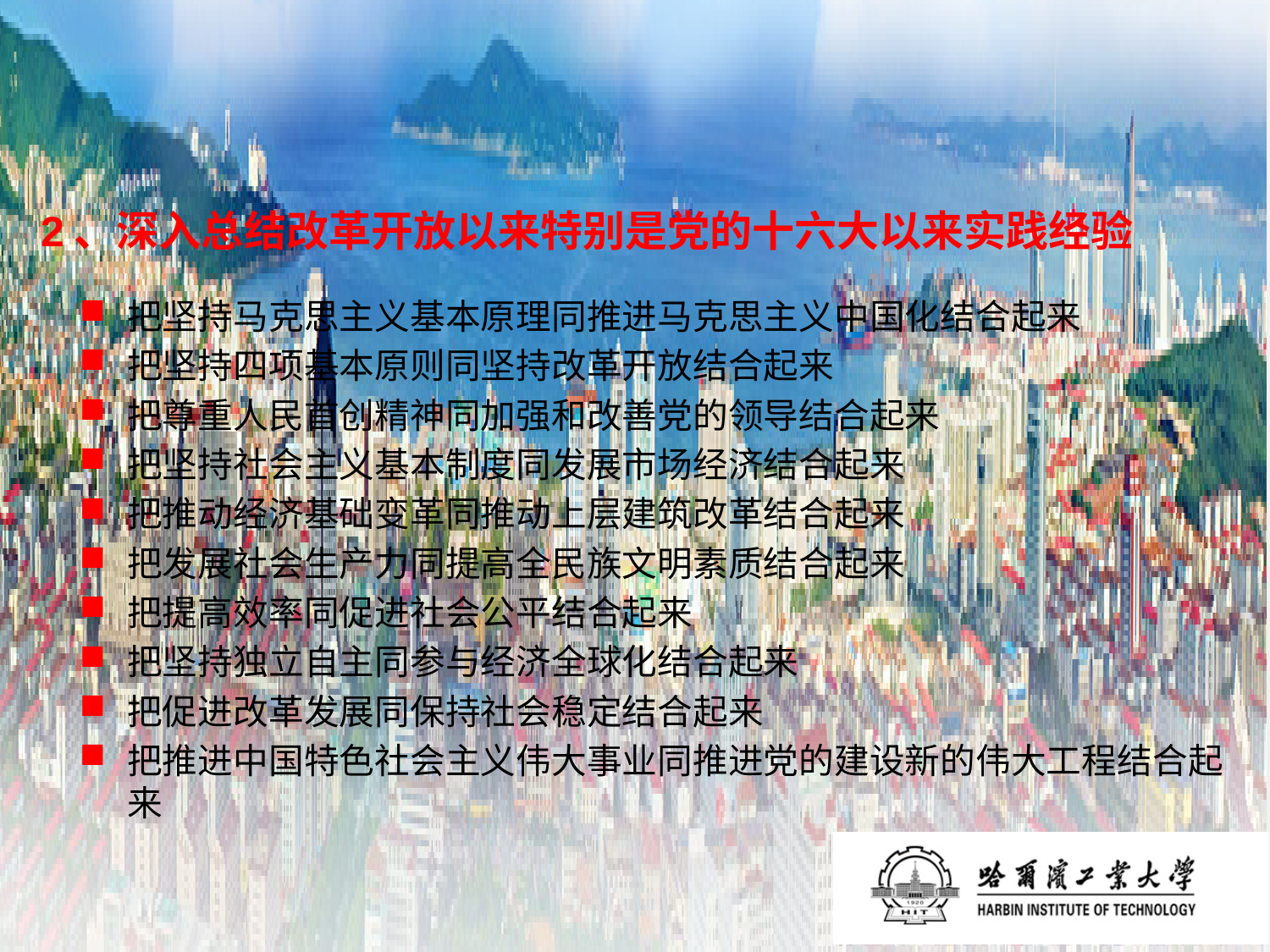

# 2、深入总结改革开放以来特别是党的十六大以来实践经验
把坚持马克思主义基本原理同推进马克思主义中国化结合起来
把坚持四项基本原则同坚持改革开放结合起来
把尊重人民首创精神同加强和改善党的领导结合起来
把坚持社会主义基本制度同发展市场经济结合起来
把推动经济基础变革同推动上层建筑改革结合起来
把发展社会生产力同提高全民族文明素质结合起来
把提高效率同促进社会公平结合起来
把坚持独立自主同参与经济全球化结合起来
把促进改革发展同保持社会稳定结合起来
把推进中国特色社会主义伟大事业同推进党的建设新的伟大工程结合起来